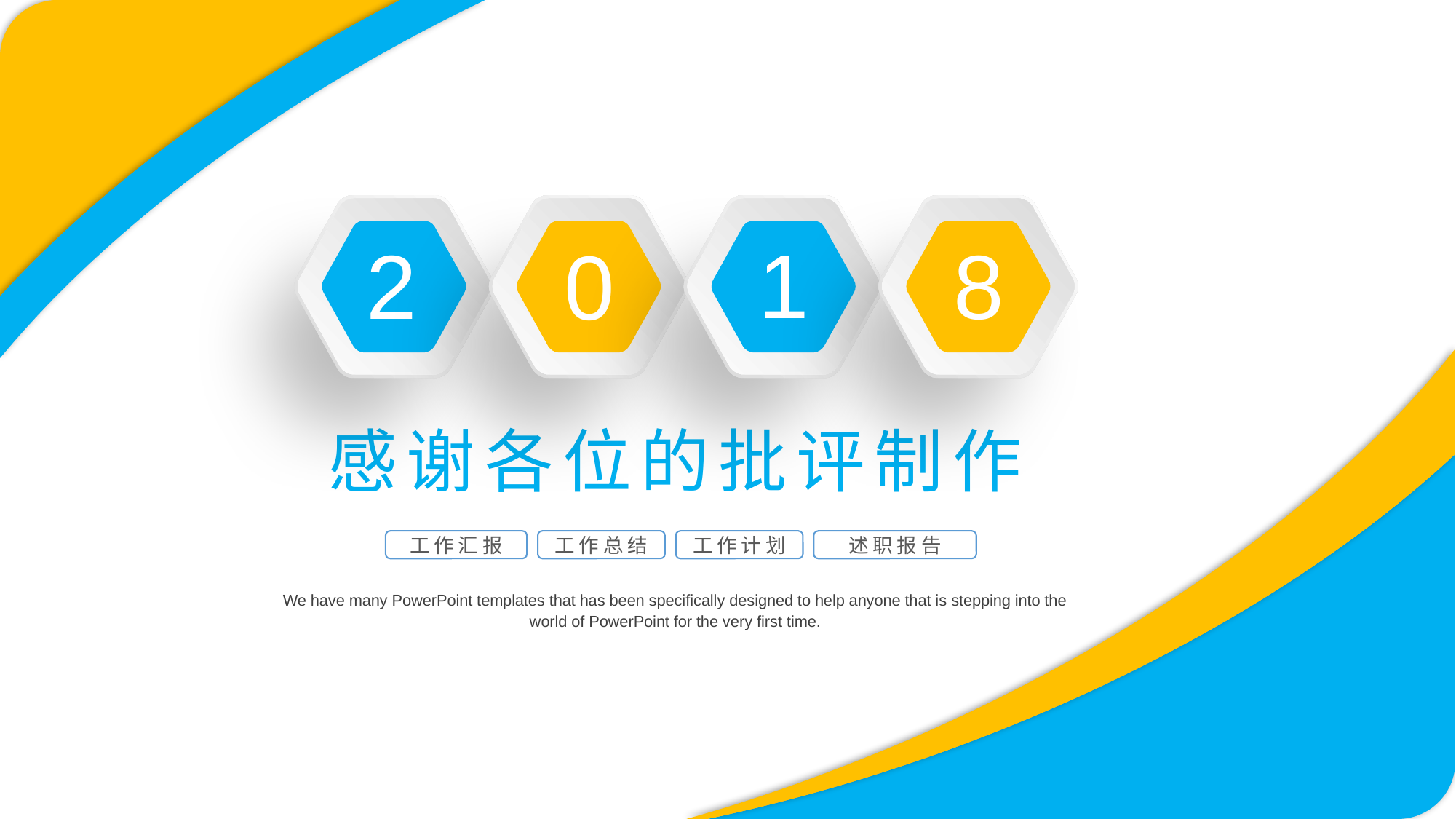

2

0

1

8

感谢各位的批评制作

工作汇报
工作总结
工作计划
述职报告
We have many PowerPoint templates that has been specifically designed to help anyone that is stepping into the world of PowerPoint for the very first time.